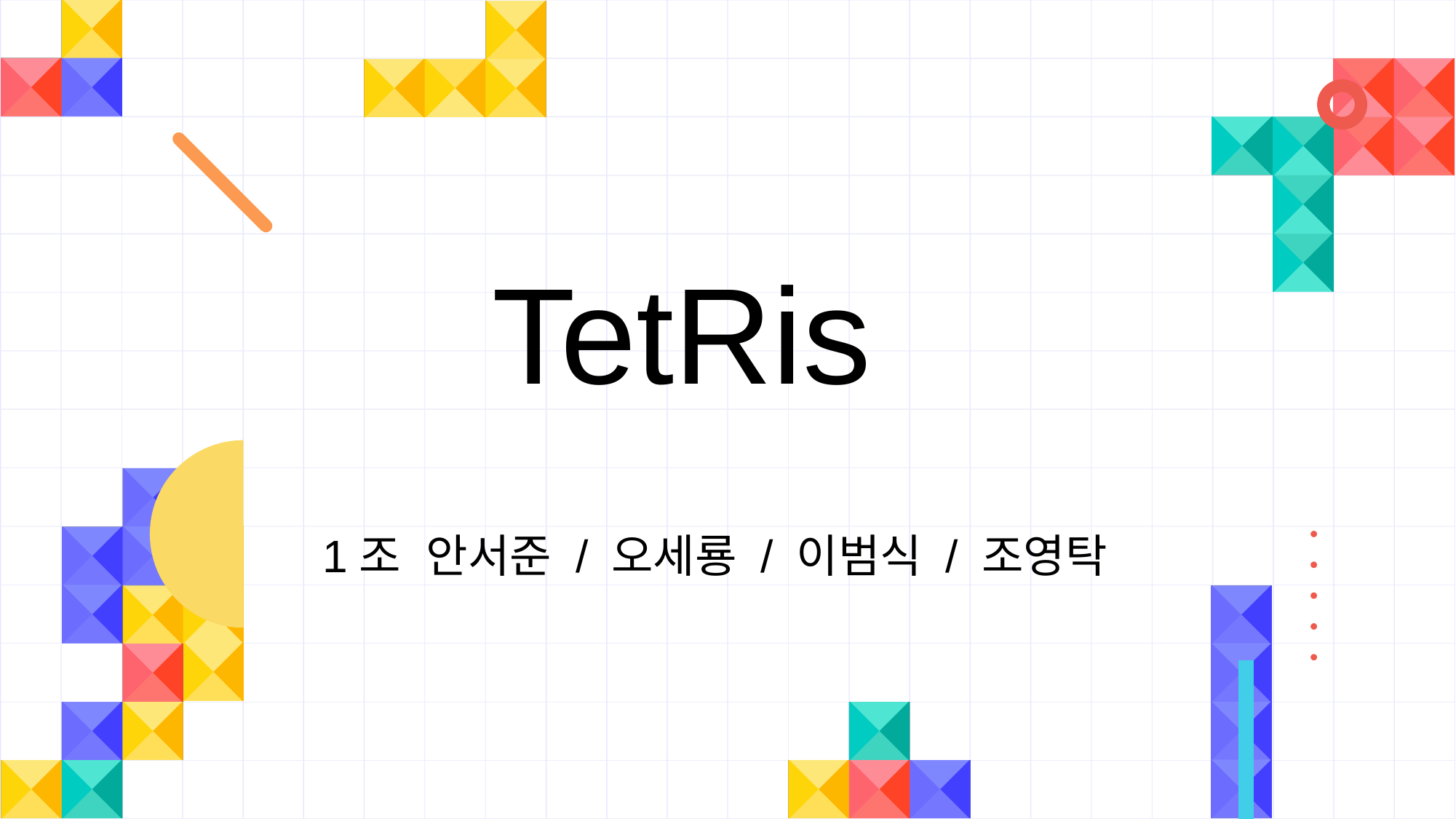

TetRis
1조  안서준 / 오세룡 / 이범식 / 조영탁